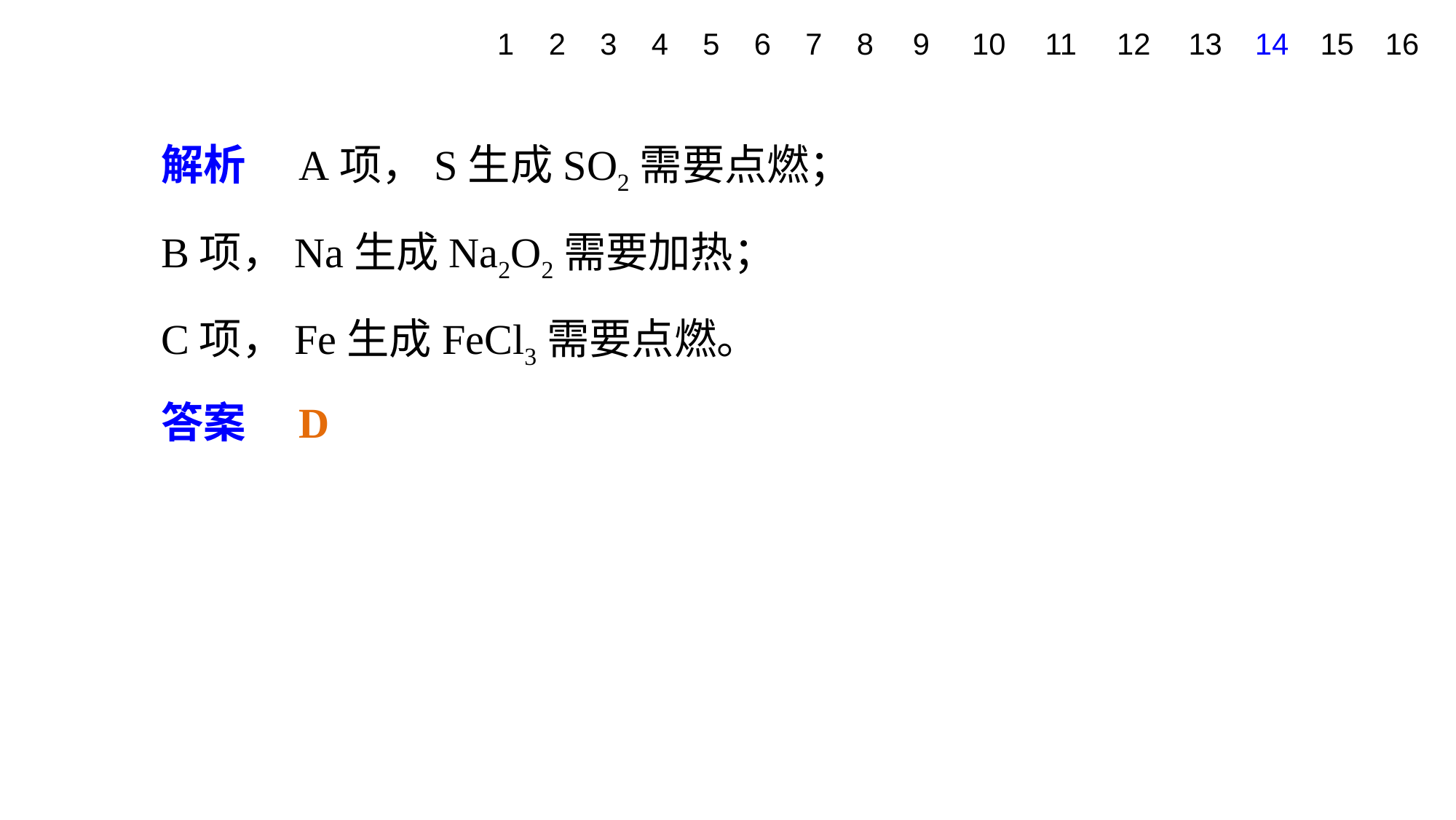

1
2
3
4
5
6
7
8
9
10
11
12
13
14
15
16
解析　A项，S生成SO2需要点燃；
B项，Na生成Na2O2需要加热；
C项，Fe生成FeCl3需要点燃。
答案　D